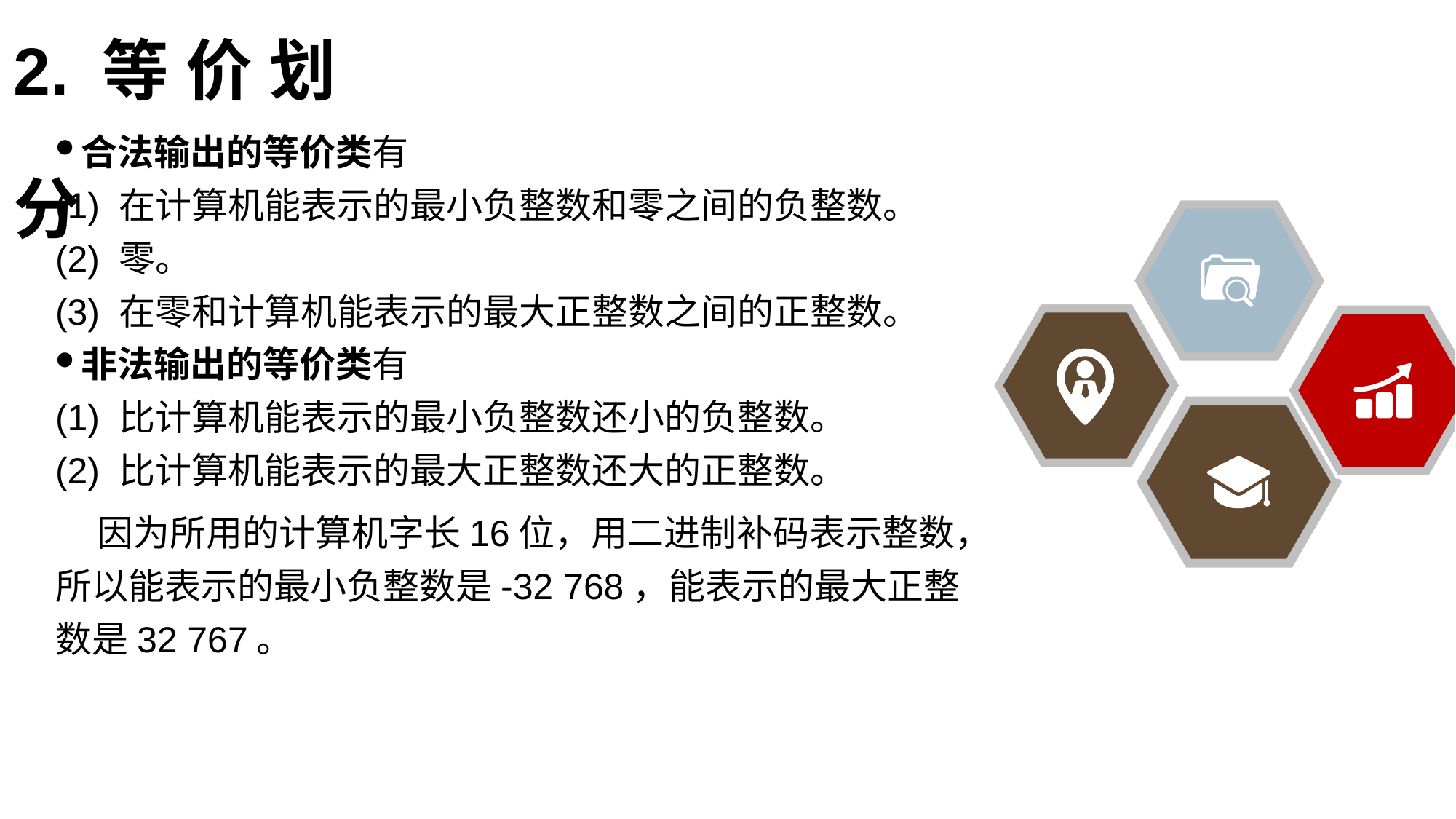

2.等价划分
合法输出的等价类有
(1) 在计算机能表示的最小负整数和零之间的负整数。
(2) 零。
(3) 在零和计算机能表示的最大正整数之间的正整数。
非法输出的等价类有
(1) 比计算机能表示的最小负整数还小的负整数。
(2) 比计算机能表示的最大正整数还大的正整数。
    因为所用的计算机字长16位，用二进制补码表示整数，所以能表示的最小负整数是-32 768，能表示的最大正整数是32 767。